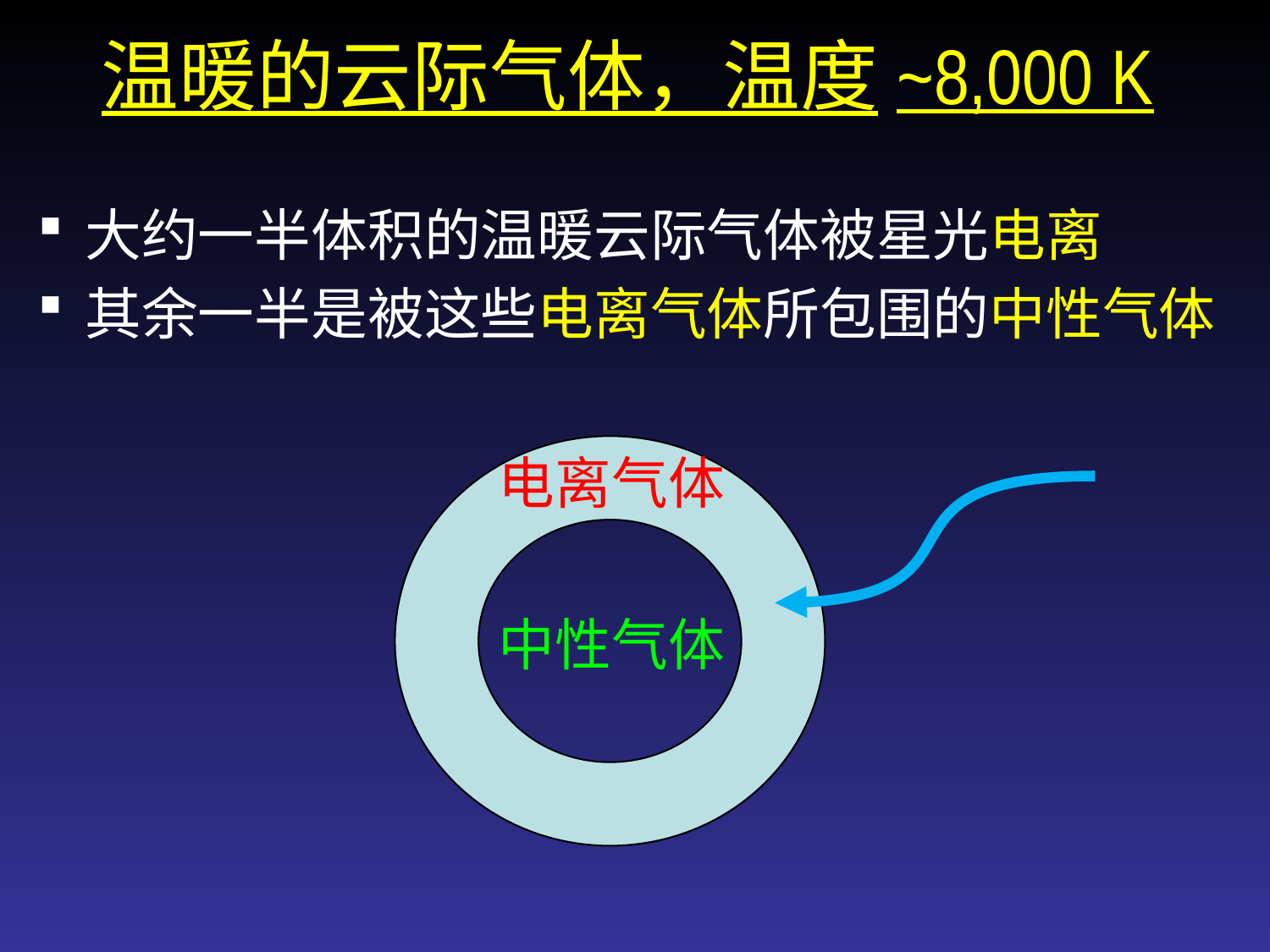

# 温暖的云际气体，温度~8,000 K
大约一半体积的温暖云际气体被星光电离
其余一半是被这些电离气体所包围的中性气体

电离气体
中性气体